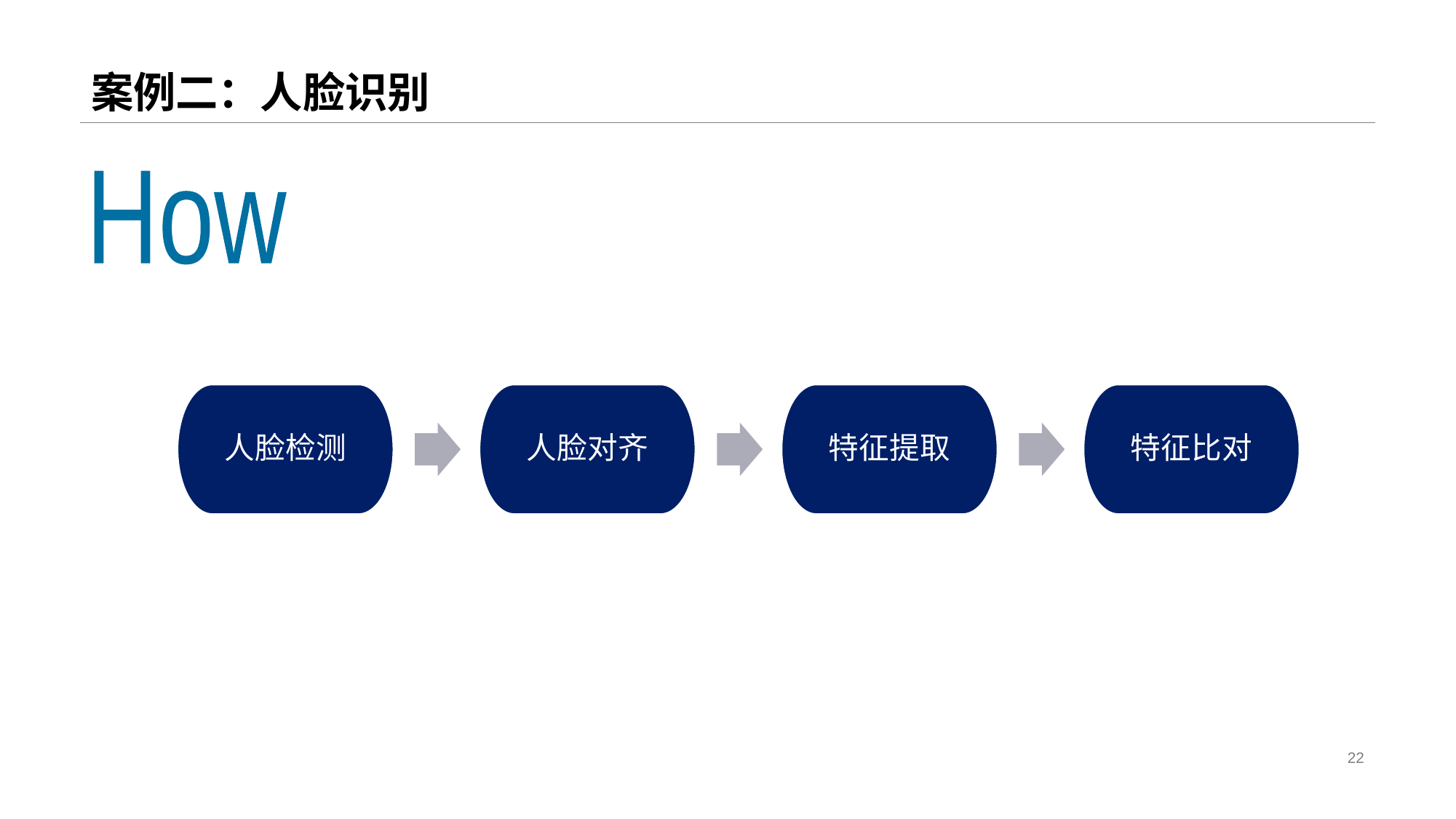

# 案例二：人脸识别
How
人脸检测

人脸对齐

特征提取

特征比对
22